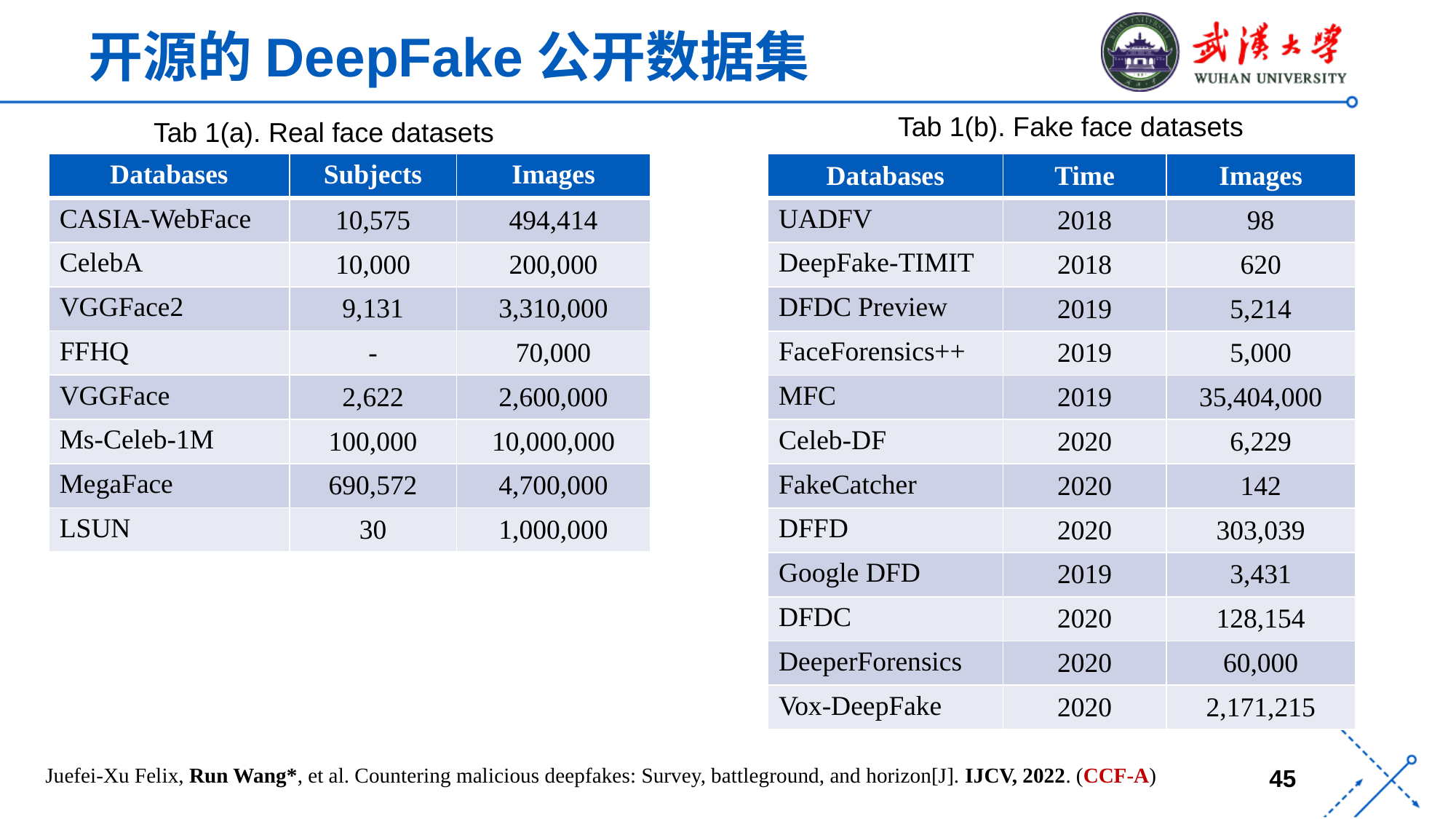

开源的DeepFake公开数据集
Tab 1(b). Fake face datasets
Tab 1(a). Real face datasets
| Databases | Subjects | Images |
| --- | --- | --- |
| CASIA-WebFace | 10,575 | 494,414 |
| CelebA | 10,000 | 200,000 |
| VGGFace2 | 9,131 | 3,310,000 |
| FFHQ | - | 70,000 |
| VGGFace | 2,622 | 2,600,000 |
| Ms-Celeb-1M | 100,000 | 10,000,000 |
| MegaFace | 690,572 | 4,700,000 |
| LSUN | 30 | 1,000,000 |
| Databases | Time | Images |
| --- | --- | --- |
| UADFV | 2018 | 98 |
| DeepFake-TIMIT | 2018 | 620 |
| DFDC Preview | 2019 | 5,214 |
| FaceForensics++ | 2019 | 5,000 |
| MFC | 2019 | 35,404,000 |
| Celeb-DF | 2020 | 6,229 |
| FakeCatcher | 2020 | 142 |
| DFFD | 2020 | 303,039 |
| Google DFD | 2019 | 3,431 |
| DFDC | 2020 | 128,154 |
| DeeperForensics | 2020 | 60,000 |
| Vox-DeepFake | 2020 | 2,171,215 |
Juefei-Xu Felix, Run Wang*, et al. Countering malicious deepfakes: Survey, battleground, and horizon[J]. IJCV, 2022. (CCF-A)